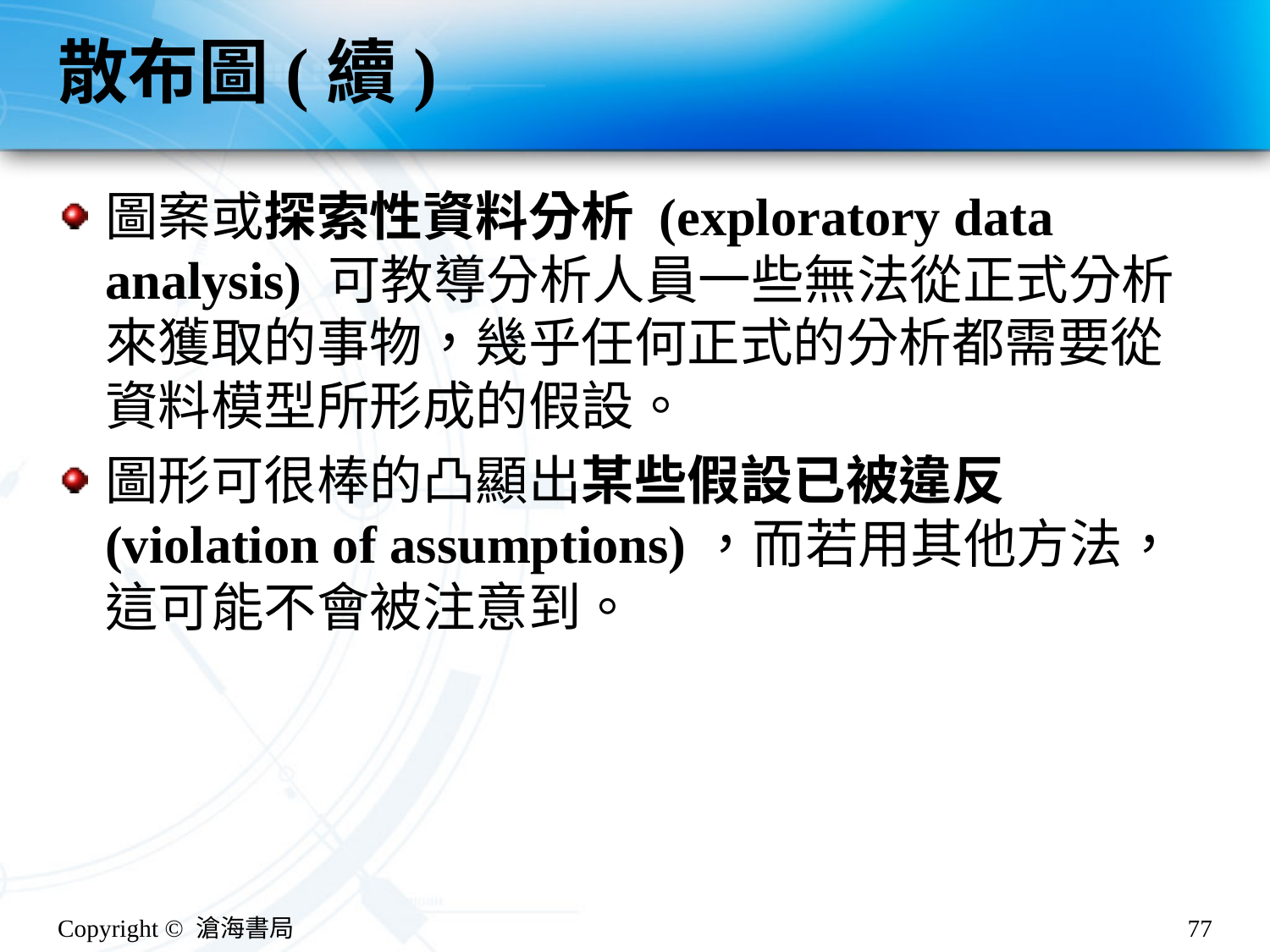

# 散布圖(續)
圖案或探索性資料分析 (exploratory data analysis) 可教導分析人員一些無法從正式分析來獲取的事物，幾乎任何正式的分析都需要從資料模型所形成的假設。
圖形可很棒的凸顯出某些假設已被違反 (violation of assumptions)，而若用其他方法，這可能不會被注意到。
Copyright © 滄海書局
77